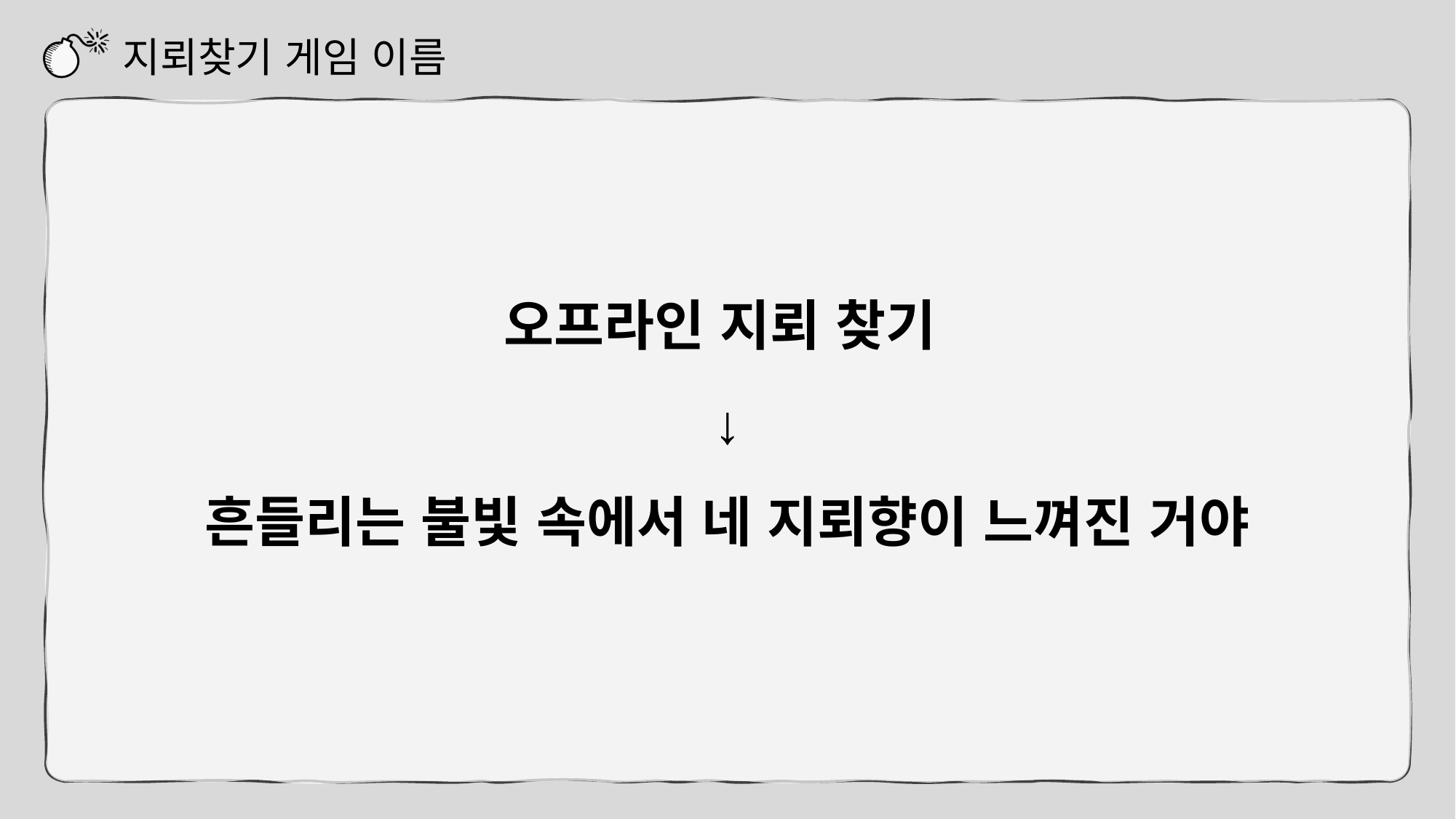

지뢰찾기 게임 이름
오프라인 지뢰 찾기
↓
흔들리는 불빛 속에서 네 지뢰향이 느껴진 거야